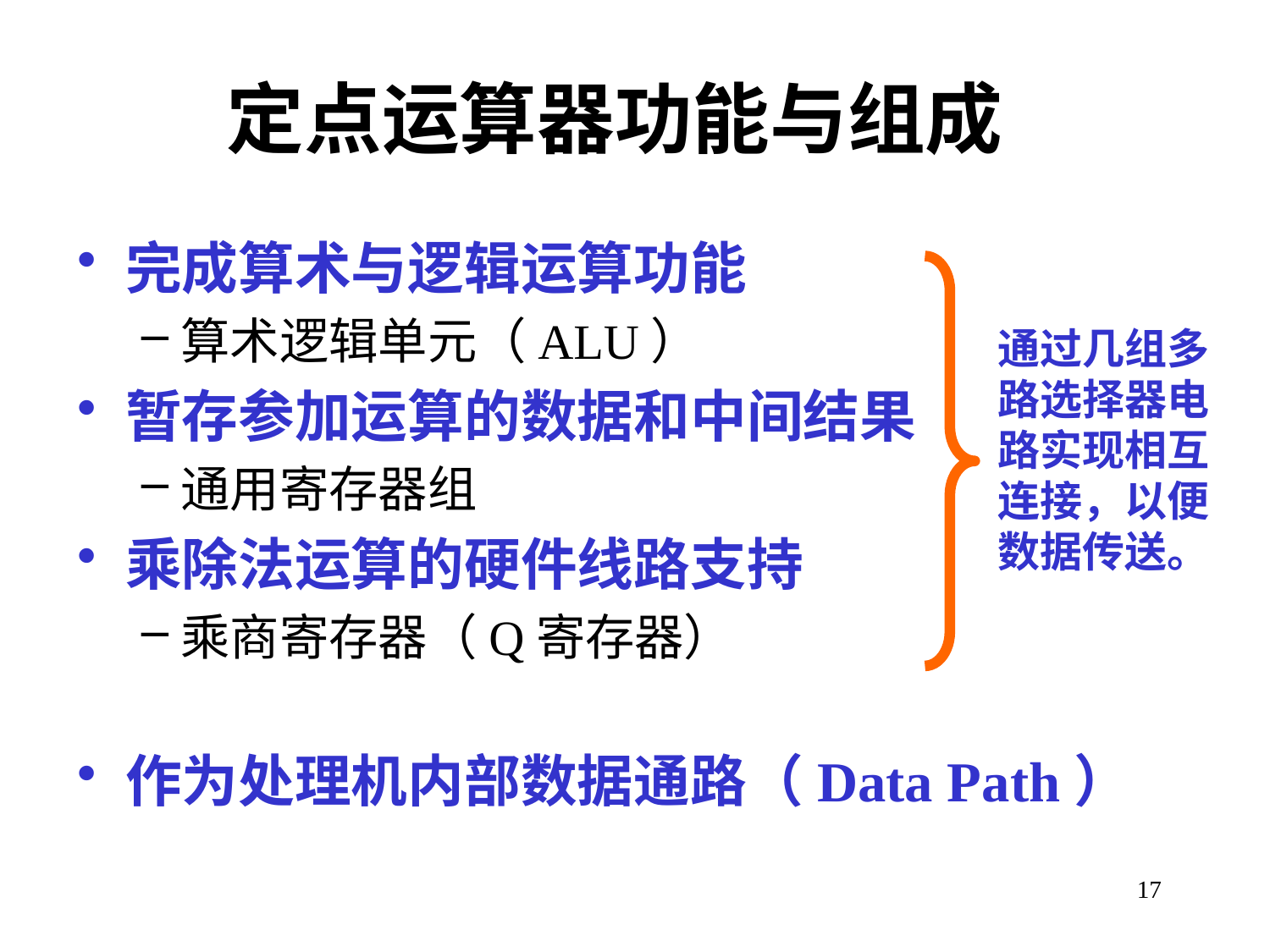

# 定点运算器功能与组成
完成算术与逻辑运算功能
算术逻辑单元（ALU）
暂存参加运算的数据和中间结果
通用寄存器组
乘除法运算的硬件线路支持
乘商寄存器（Q寄存器）

作为处理机内部数据通路（Data Path）

通过几组多路选择器电路实现相互连接，以便数据传送。
17